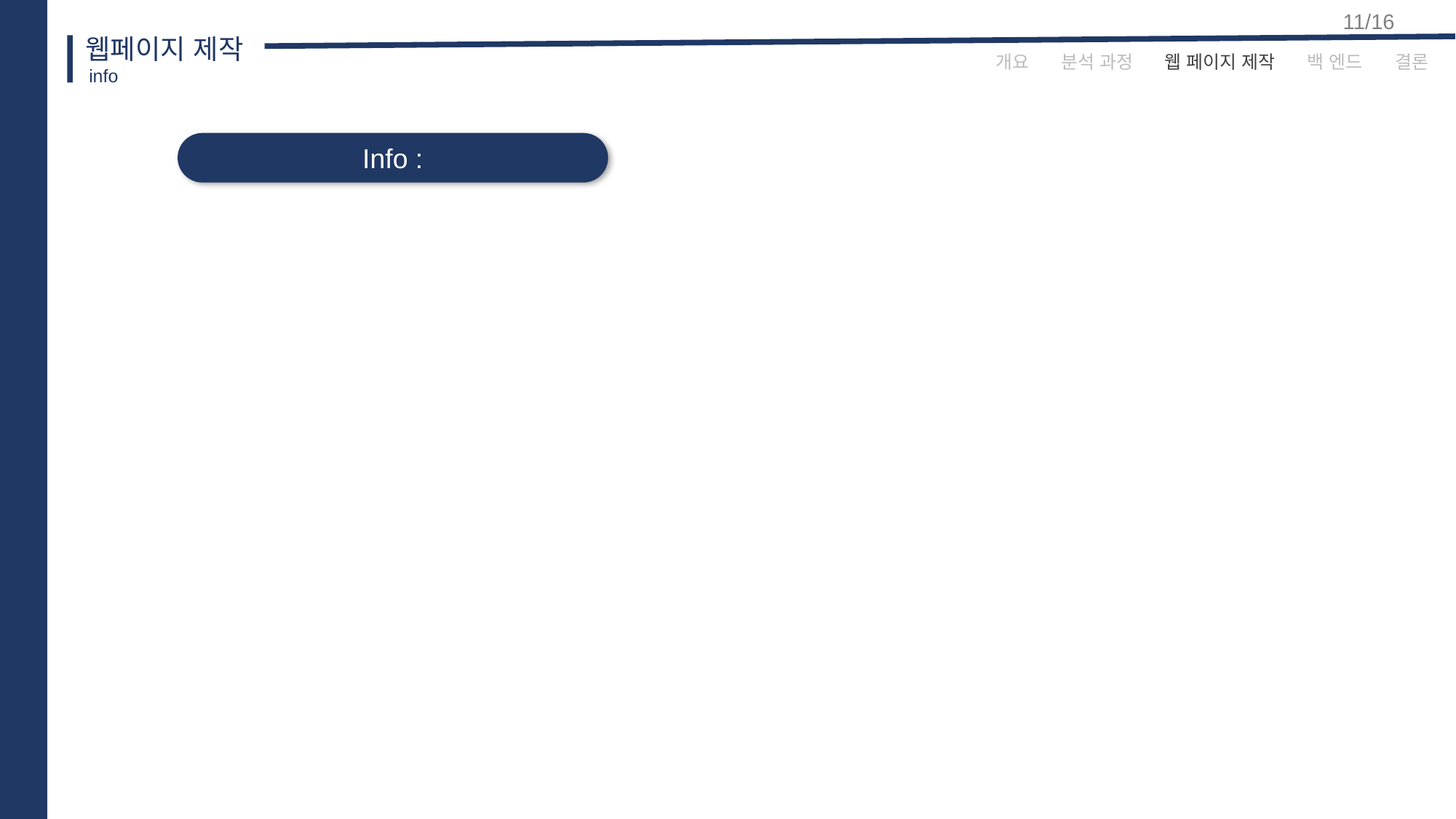

11/16
웹페이지 제작

개요
분석 과정
웹 페이지 제작
백 엔드
결론
info
Info :